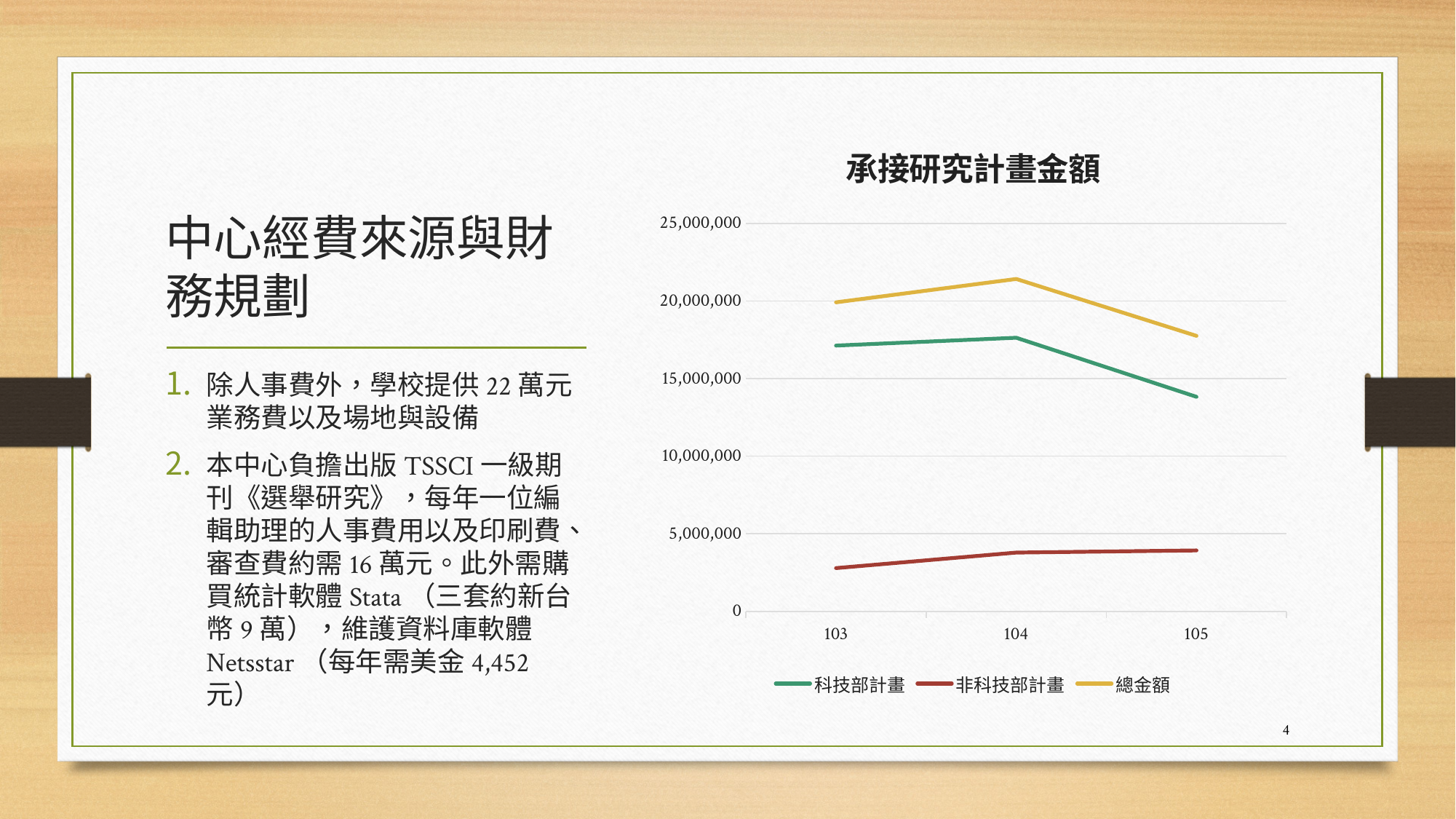

### Chart: 承接研究計畫金額

| Category | 科技部計畫 | 非科技部計畫 | 總金額 |
|---|---|---|---|
| 103.0 | 17125000.0 | 2786800.0 | 19911800.0 |
| 104.0 | 17628000.0 | 3788000.0 | 21416000.0 |
| 105.0 | 13824000.0 | 3926000.0 | 17750000.0 |
# 中心經費來源與財務規劃
除人事費外，學校提供22萬元業務費以及場地與設備
本中心負擔出版TSSCI一級期刊《選舉研究》，每年一位編輯助理的人事費用以及印刷費、審查費約需16萬元。此外需購買統計軟體Stata（三套約新台幣9萬），維護資料庫軟體Netsstar（每年需美金4,452元）
4